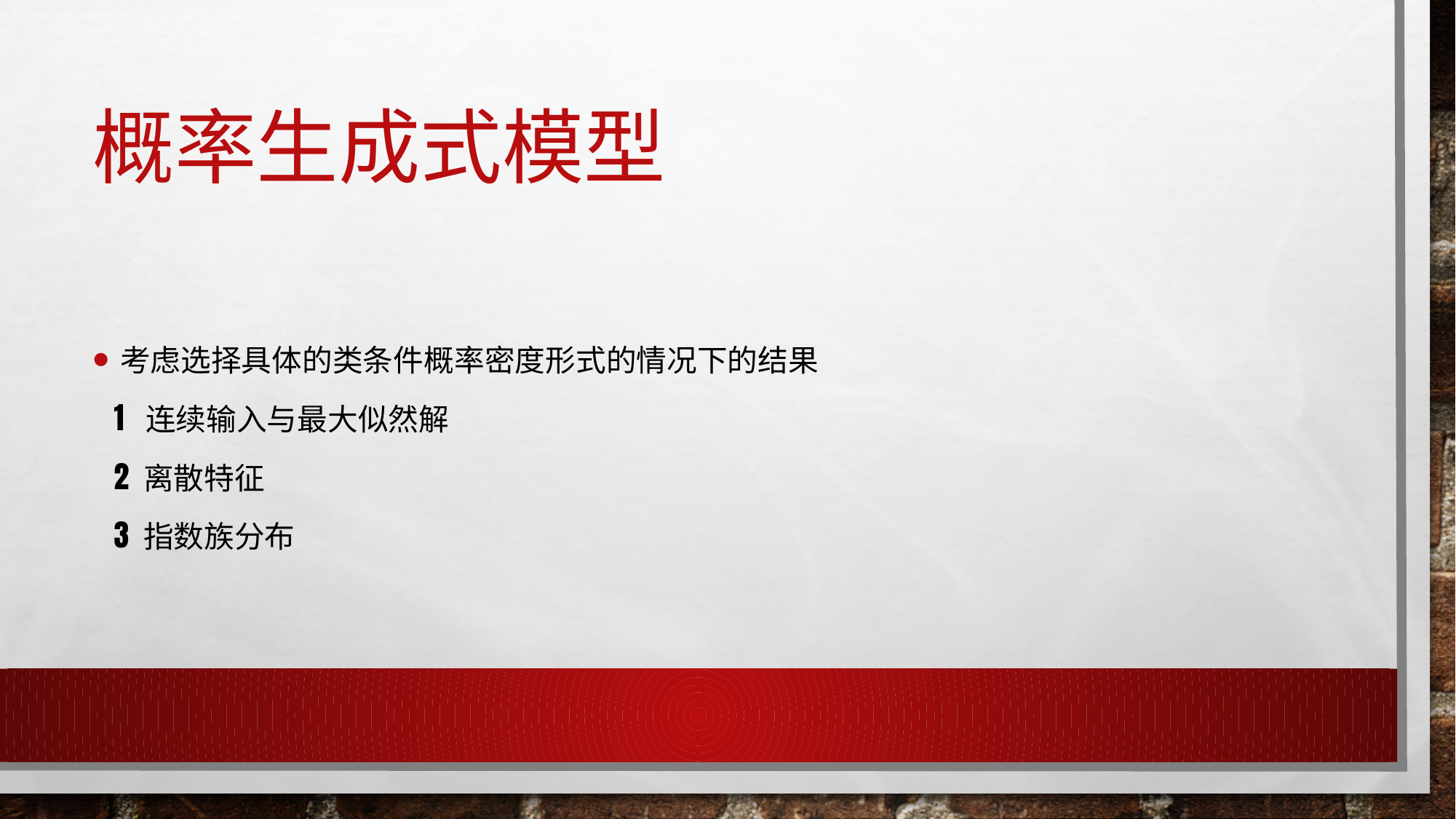

# 概率生成式模型
考虑选择具体的类条件概率密度形式的情况下的结果
   1  连续输入与最大似然解
   2 离散特征
   3 指数族分布